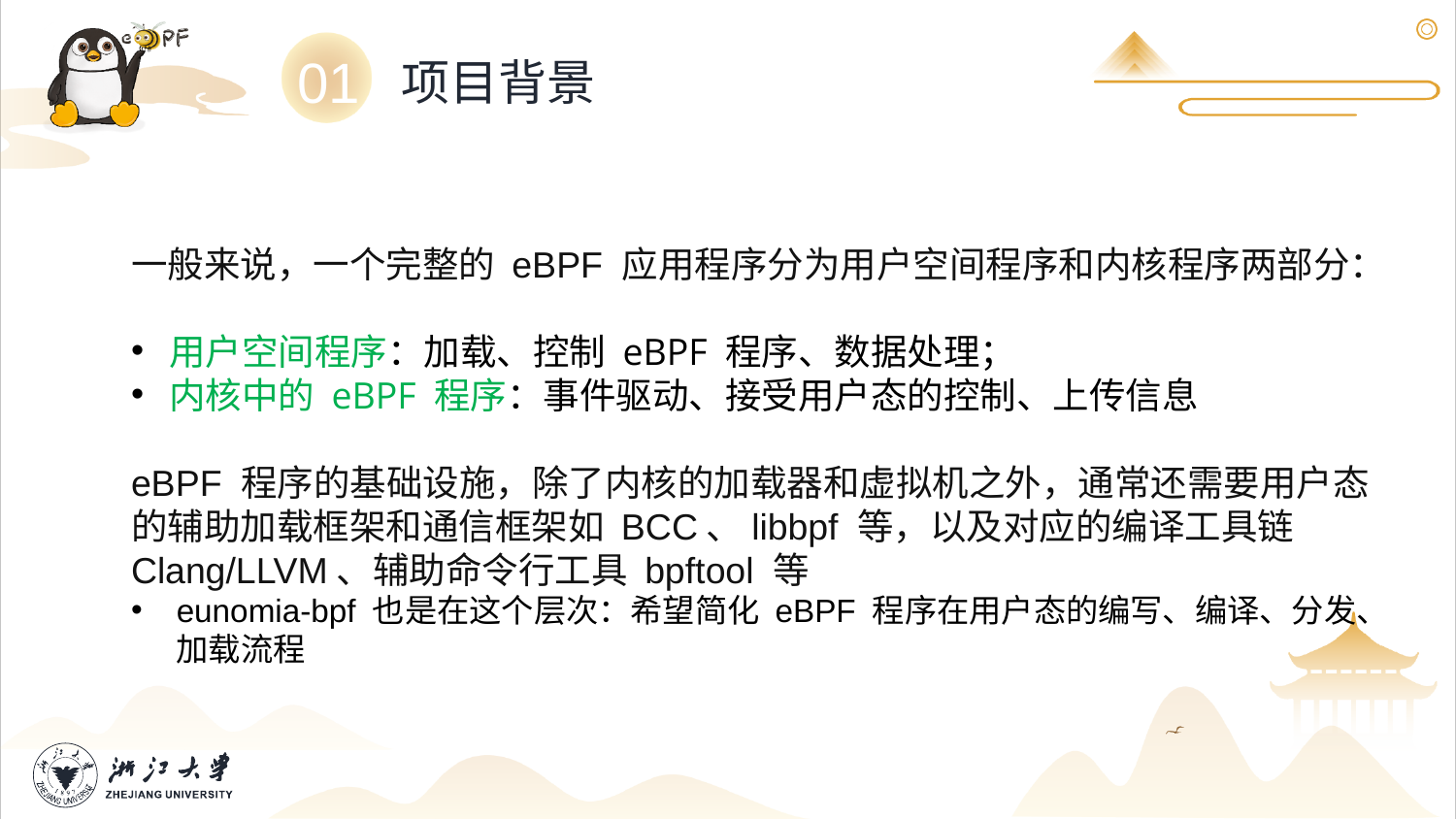

01
项目背景
一般来说，一个完整的 eBPF 应用程序分为用户空间程序和内核程序两部分：

  用户空间程序：加载、控制 eBPF 程序、数据处理；
  内核中的 eBPF 程序：事件驱动、接受用户态的控制、上传信息

eBPF 程序的基础设施，除了内核的加载器和虚拟机之外，通常还需要用户态的辅助加载框架和通信框架如 BCC、libbpf 等，以及对应的编译工具链 Clang/LLVM、辅助命令行工具 bpftool 等
eunomia-bpf 也是在这个层次：希望简化 eBPF 程序在用户态的编写、编译、分发、加载流程

5